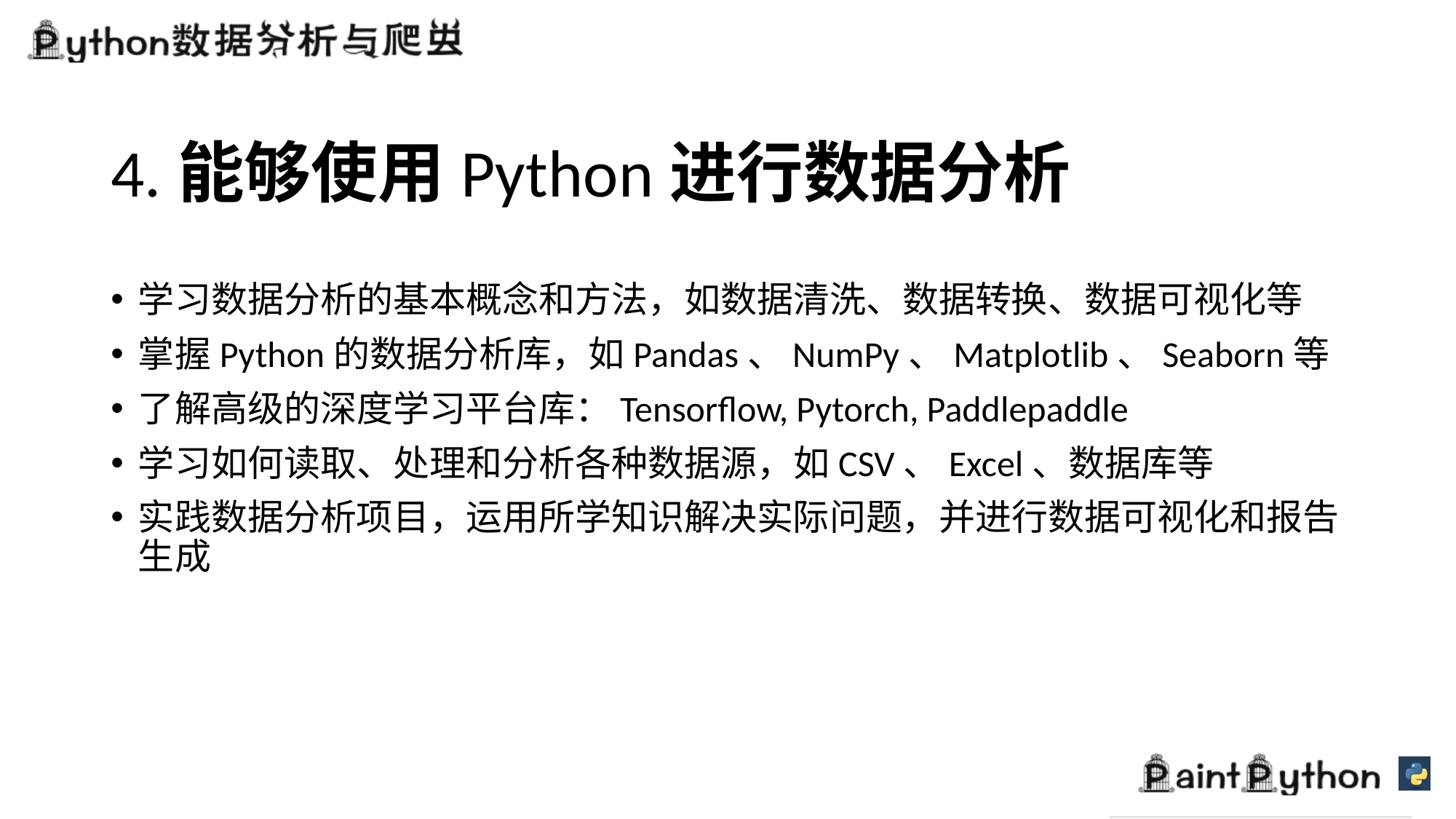

# 4.能够使用Python进行数据分析
学习数据分析的基本概念和方法，如数据清洗、数据转换、数据可视化等
掌握Python的数据分析库，如Pandas、NumPy、Matplotlib、Seaborn等
了解高级的深度学习平台库：Tensorflow, Pytorch, Paddlepaddle
学习如何读取、处理和分析各种数据源，如CSV、Excel、数据库等
实践数据分析项目，运用所学知识解决实际问题，并进行数据可视化和报告生成